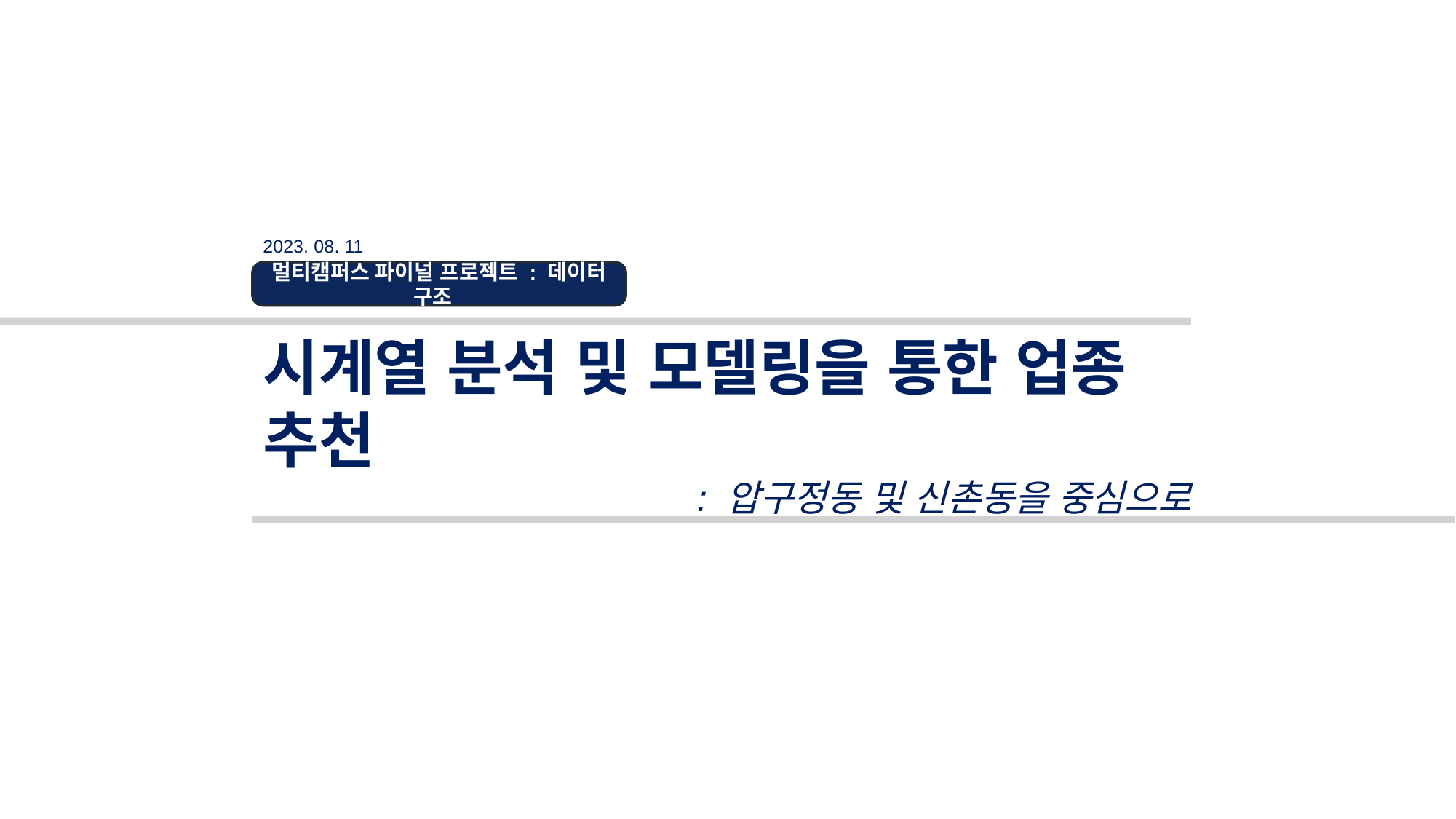

2023. 08. 11
멀티캠퍼스 파이널 프로젝트 : 데이터 구조
시계열 분석 및 모델링을 통한 업종 추천
: 압구정동 및 신촌동을 중심으로